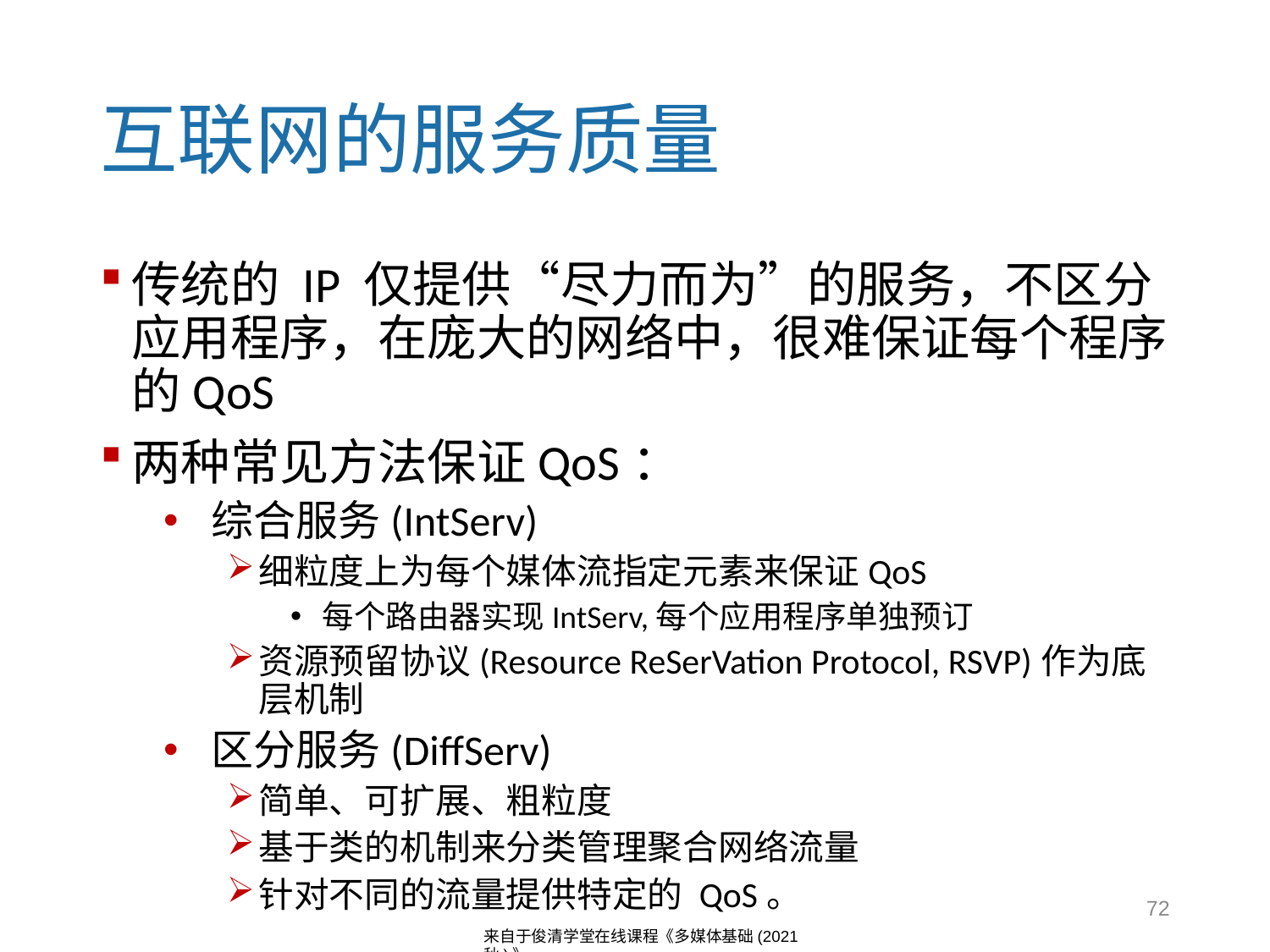

# 互联网的服务质量
传统的 IP 仅提供“尽力而为”的服务，不区分应用程序，在庞大的网络中，很难保证每个程序的QoS
两种常见方法保证QoS：
综合服务(IntServ)
细粒度上为每个媒体流指定元素来保证QoS
每个路由器实现IntServ,每个应用程序单独预订
资源预留协议(Resource ReSerVation Protocol, RSVP)作为底层机制
区分服务(DiffServ)
简单、可扩展、粗粒度
基于类的机制来分类管理聚合网络流量
针对不同的流量提供特定的 QoS。

72
来自于俊清学堂在线课程《多媒体基础(2021秋)》